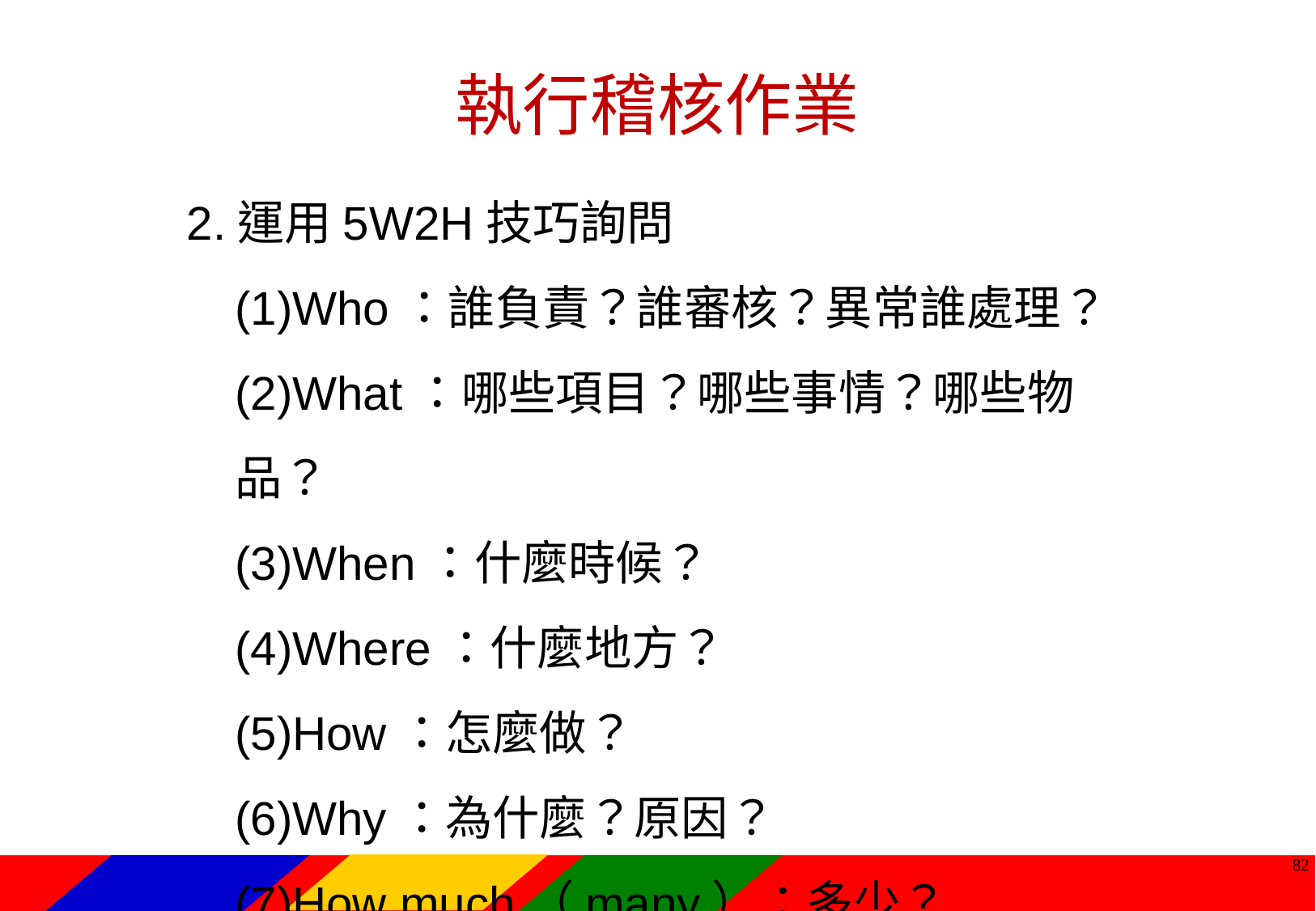

執行稽核作業
2.運用5W2H技巧詢問
(1)Who：誰負責？誰審核？異常誰處理？
(2)What：哪些項目？哪些事情？哪些物品？
(3)When：什麼時候？
(4)Where：什麼地方？
(5)How：怎麼做？
(6)Why：為什麼？原因？
(7)How much（many）：多少？
82